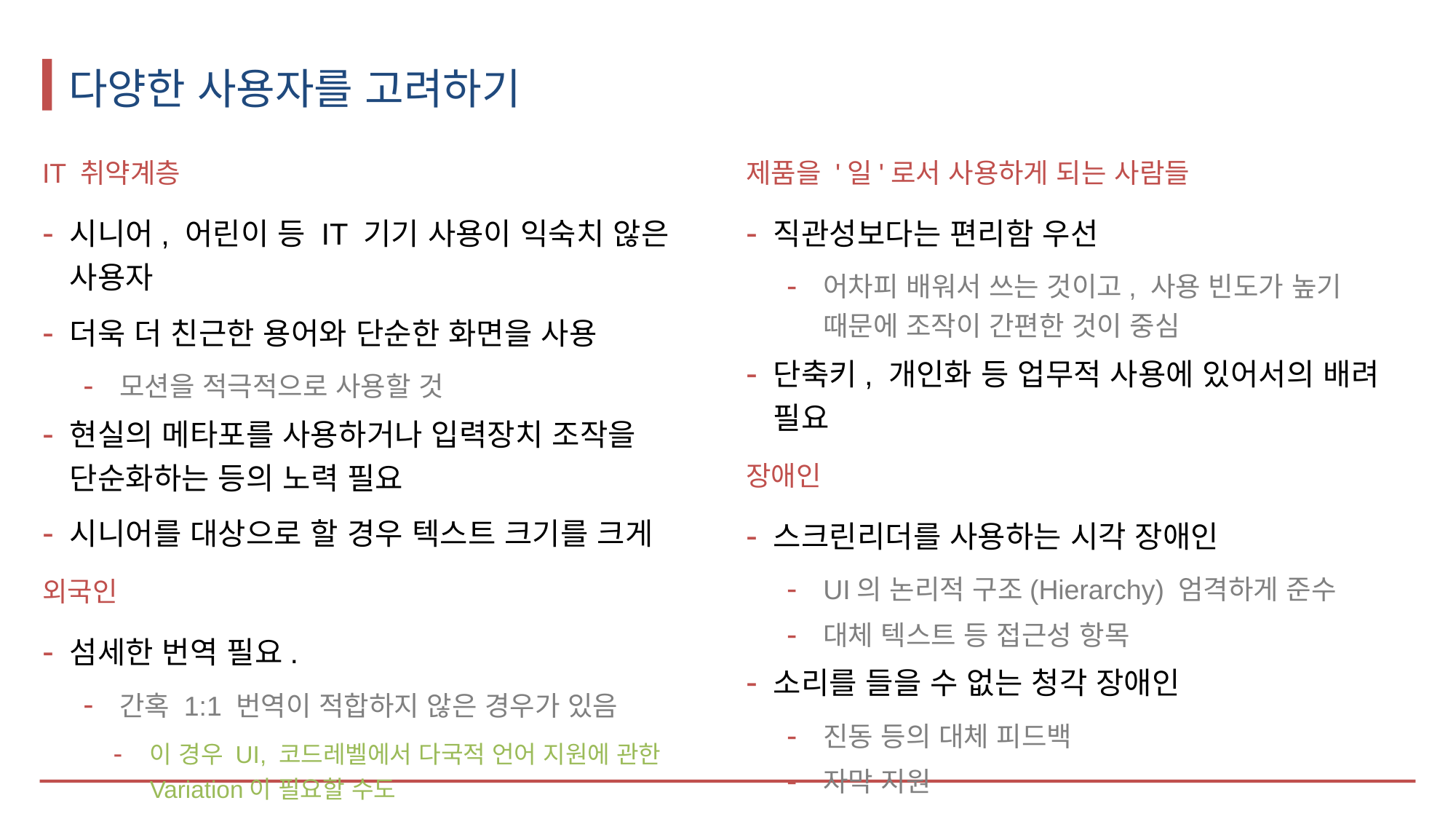

# 다양한 사용자를 고려하기
IT 취약계층
시니어, 어린이 등 IT 기기 사용이 익숙치 않은 사용자
더욱 더 친근한 용어와 단순한 화면을 사용
모션을 적극적으로 사용할 것
현실의 메타포를 사용하거나 입력장치 조작을 단순화하는 등의 노력 필요
시니어를 대상으로 할 경우 텍스트 크기를 크게
외국인
섬세한 번역 필요.
간혹 1:1 번역이 적합하지 않은 경우가 있음
이 경우 UI, 코드레벨에서 다국적 언어 지원에 관한 Variation이 필요할 수도
각 나라의 문화와 관습에 맞는 UX 설계가 필요함과 동시에
국내 문화가 다른 나라에 비해 특이한 점에 대해서도 주의해야
제품을 '일'로서 사용하게 되는 사람들
직관성보다는 편리함 우선
어차피 배워서 쓰는 것이고, 사용 빈도가 높기 때문에 조작이 간편한 것이 중심
단축키, 개인화 등 업무적 사용에 있어서의 배려 필요
장애인
스크린리더를 사용하는 시각 장애인
UI의 논리적 구조(Hierarchy) 엄격하게 준수
대체 텍스트 등 접근성 항목
소리를 들을 수 없는 청각 장애인
진동 등의 대체 피드백
자막 지원